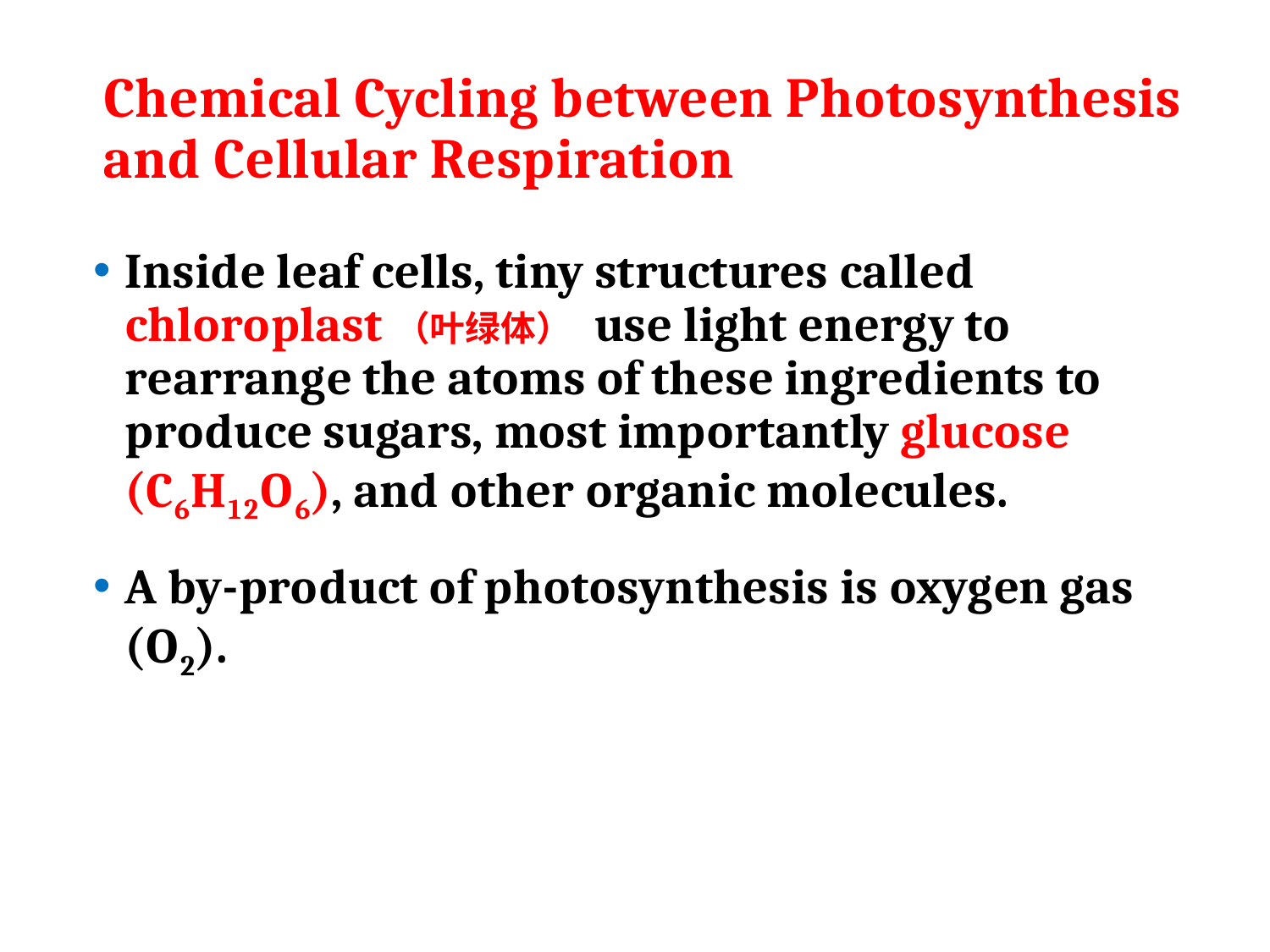

# Chemical Cycling between Photosynthesis and Cellular Respiration
Inside leaf cells, tiny structures called chloroplast（叶绿体） use light energy to rearrange the atoms of these ingredients to produce sugars, most importantly glucose (C6H12O6), and other organic molecules.
A by-product of photosynthesis is oxygen gas (O2).